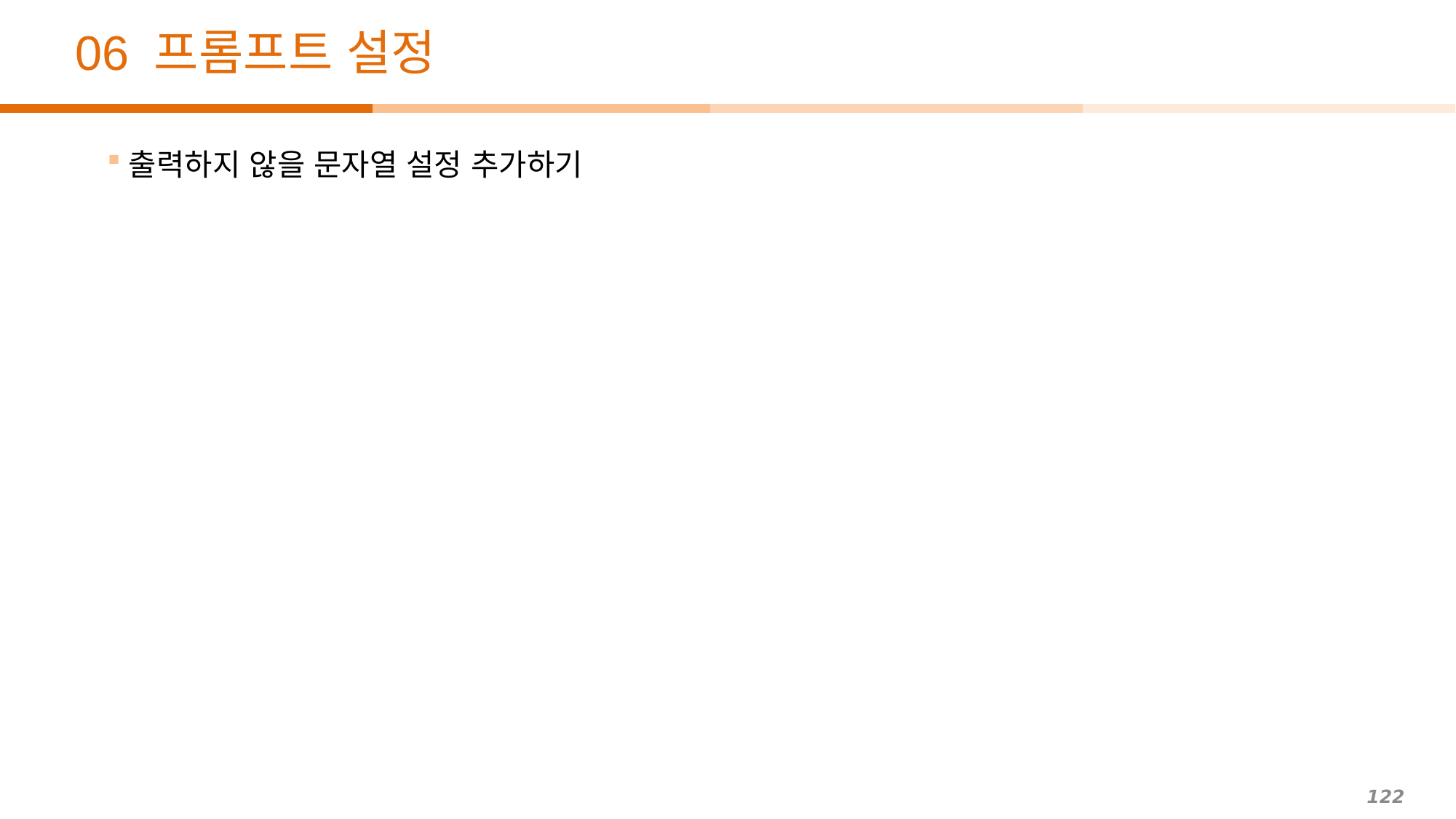

# 06 프롬프트 설정
출력하지 않을 문자열 설정 추가하기